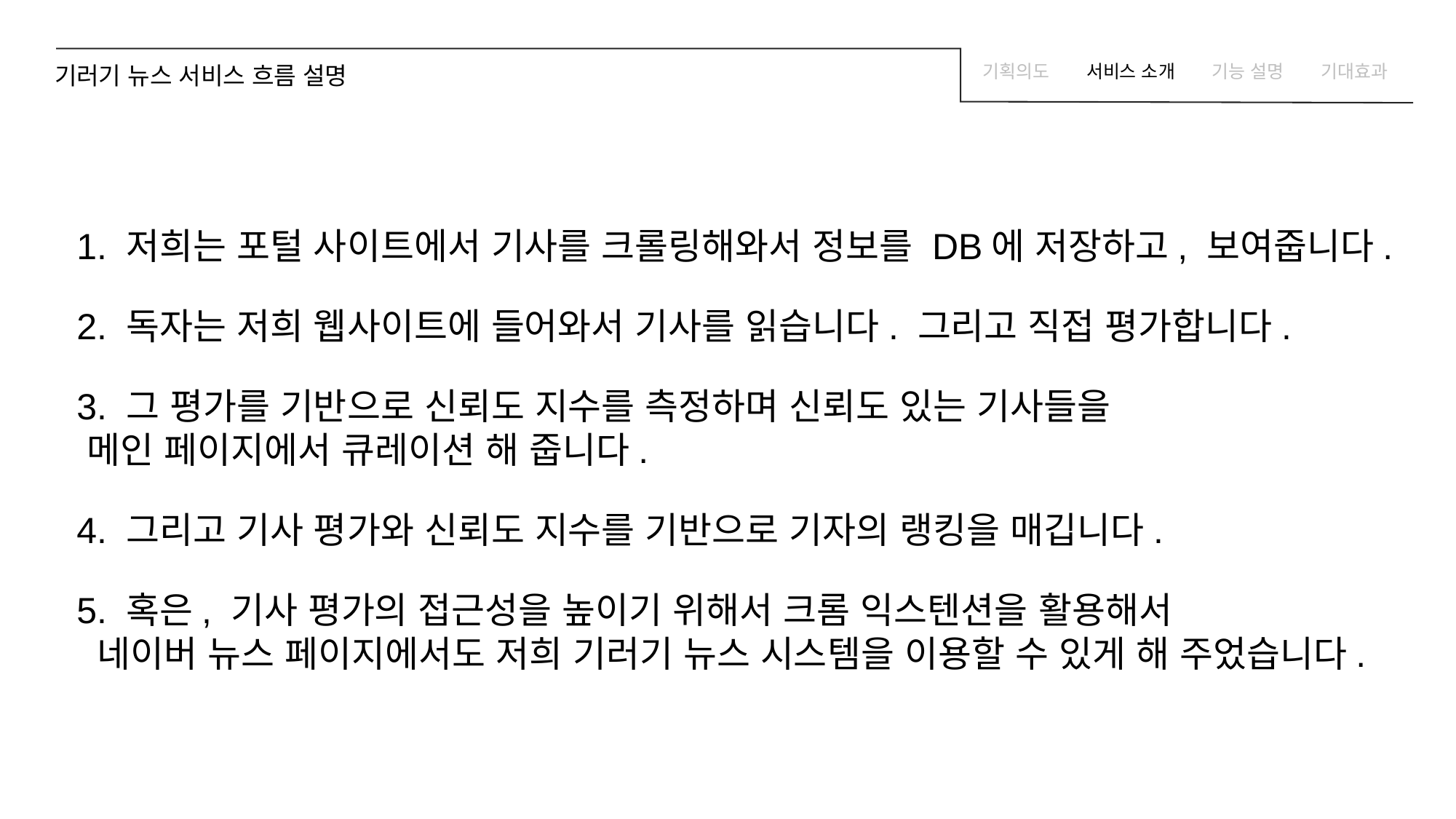

기러기 뉴스 서비스 흐름 설명
기획의도
서비스 소개
기능 설명
기대효과
1. 저희는 포털 사이트에서 기사를 크롤링해와서 정보를 DB에 저장하고, 보여줍니다.
2. 독자는 저희 웹사이트에 들어와서 기사를 읽습니다. 그리고 직접 평가합니다.
3. 그 평가를 기반으로 신뢰도 지수를 측정하며 신뢰도 있는 기사들을                             메인 페이지에서 큐레이션 해 줍니다.
4. 그리고 기사 평가와 신뢰도 지수를 기반으로 기자의 랭킹을 매깁니다.
5. 혹은, 기사 평가의 접근성을 높이기 위해서 크롬 익스텐션을 활용해서                        네이버 뉴스 페이지에서도 저희 기러기 뉴스 시스템을 이용할 수 있게 해 주었습니다.